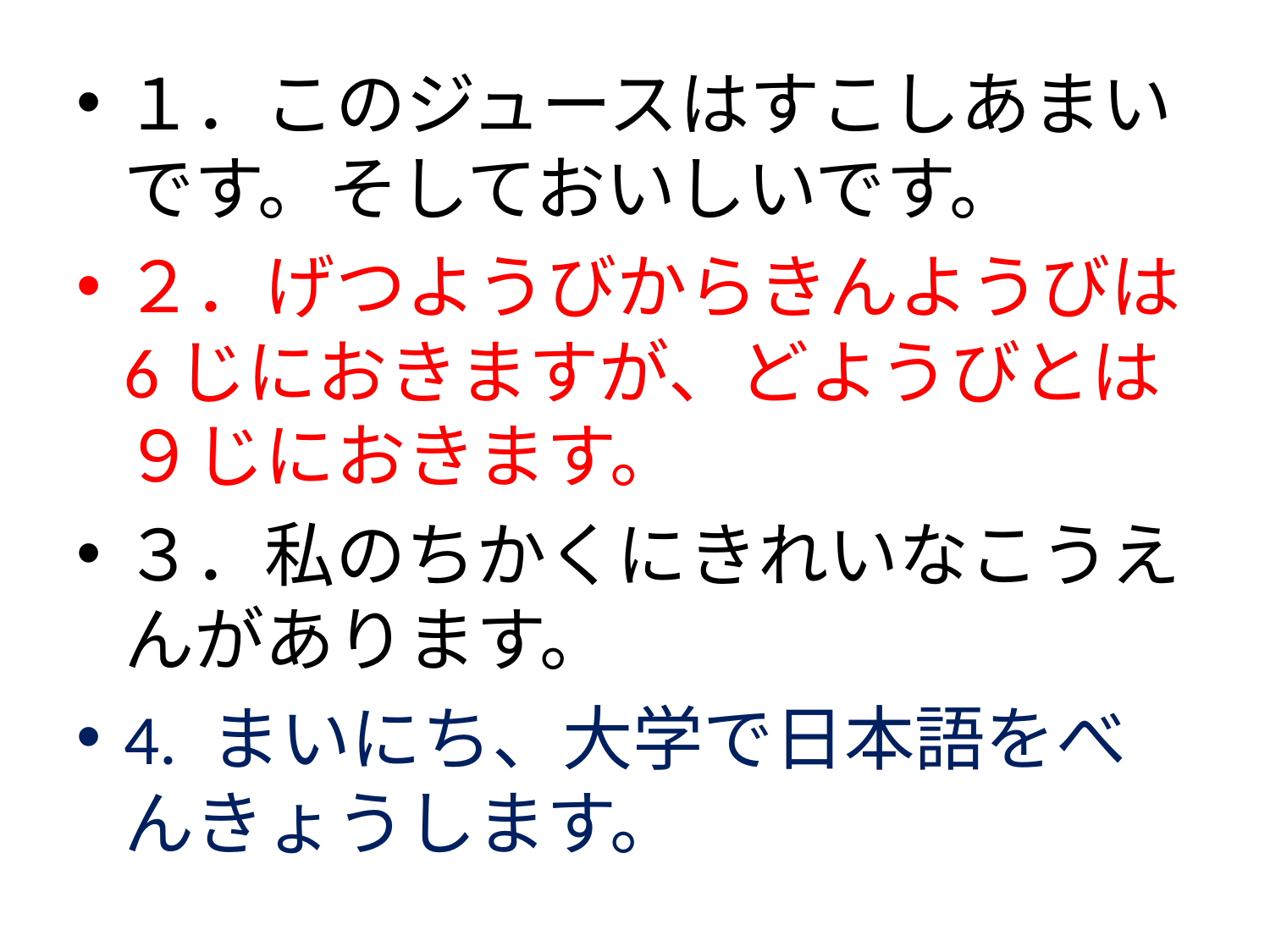

１．このジュースはすこしあまいです。そしておいしいです。
２．げつようびからきんようびは6じにおきますが、どようびとは９じにおきます。
３．私のちかくにきれいなこうえんがあります。
4. まいにち、大学で日本語をべんきょうします。